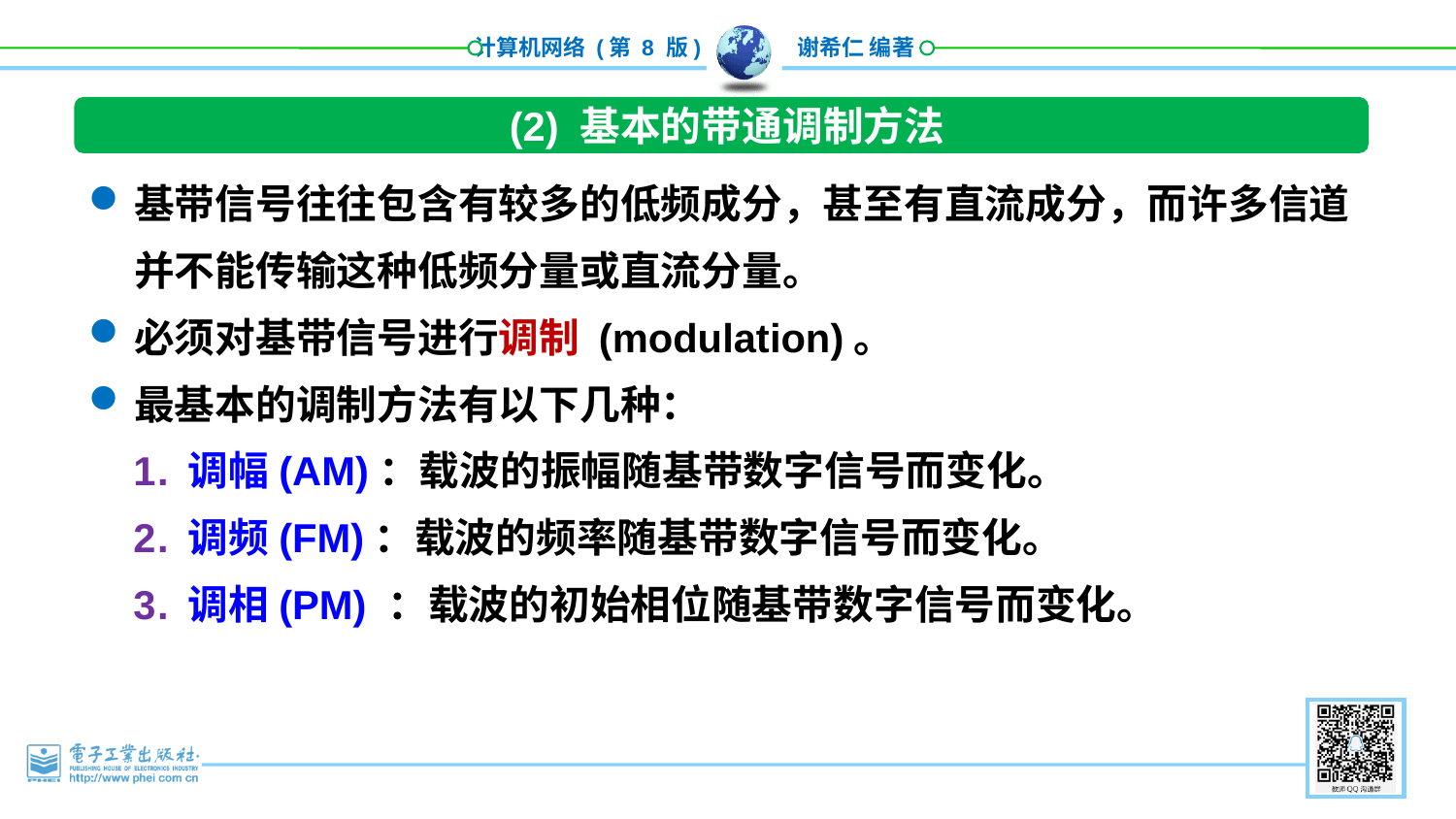

(2) 基本的带通调制方法
基带信号往往包含有较多的低频成分，甚至有直流成分，而许多信道并不能传输这种低频分量或直流分量。
必须对基带信号进行调制 (modulation)。
最基本的调制方法有以下几种：
调幅(AM)：载波的振幅随基带数字信号而变化。
调频(FM)：载波的频率随基带数字信号而变化。
调相(PM) ：载波的初始相位随基带数字信号而变化。